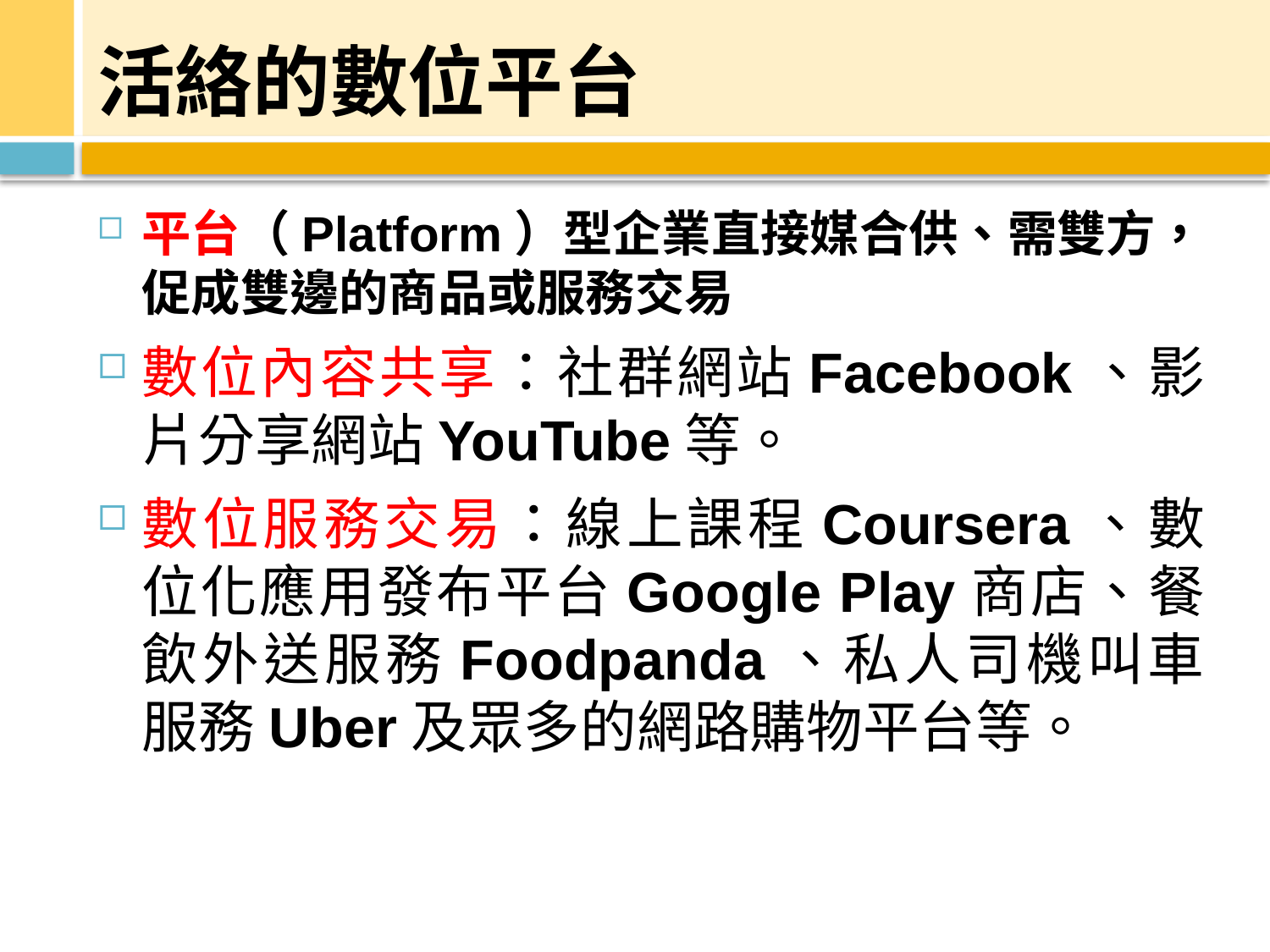

# 活絡的數位平台
平台（Platform）型企業直接媒合供、需雙方，促成雙邊的商品或服務交易
數位內容共享：社群網站Facebook、影片分享網站YouTube等。
數位服務交易：線上課程Coursera、數位化應用發布平台Google Play商店、餐飲外送服務Foodpanda、私人司機叫車服務Uber及眾多的網路購物平台等。